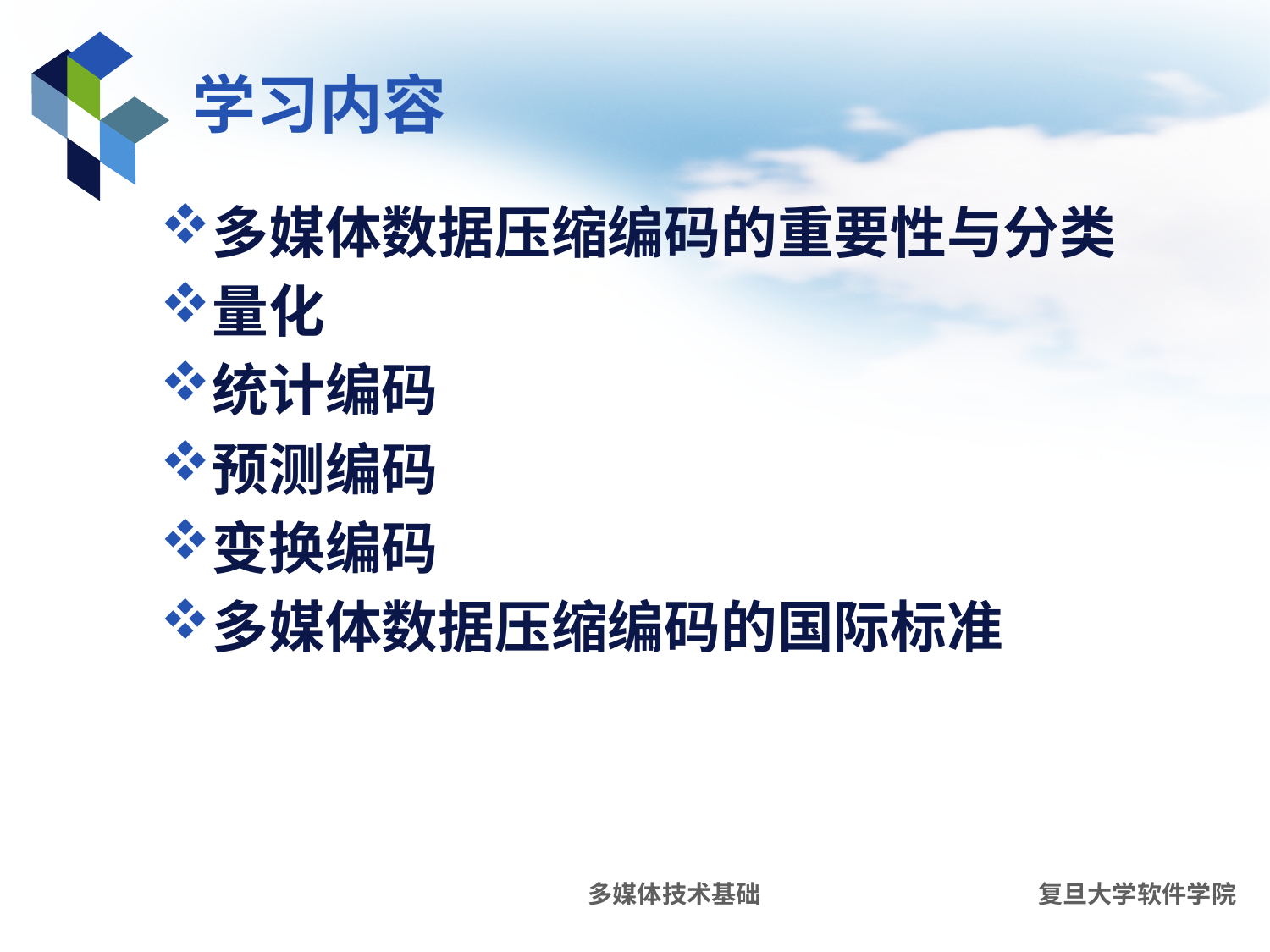

# 学习内容
多媒体数据压缩编码的重要性与分类
量化
统计编码
预测编码
变换编码
多媒体数据压缩编码的国际标准
多媒体技术基础